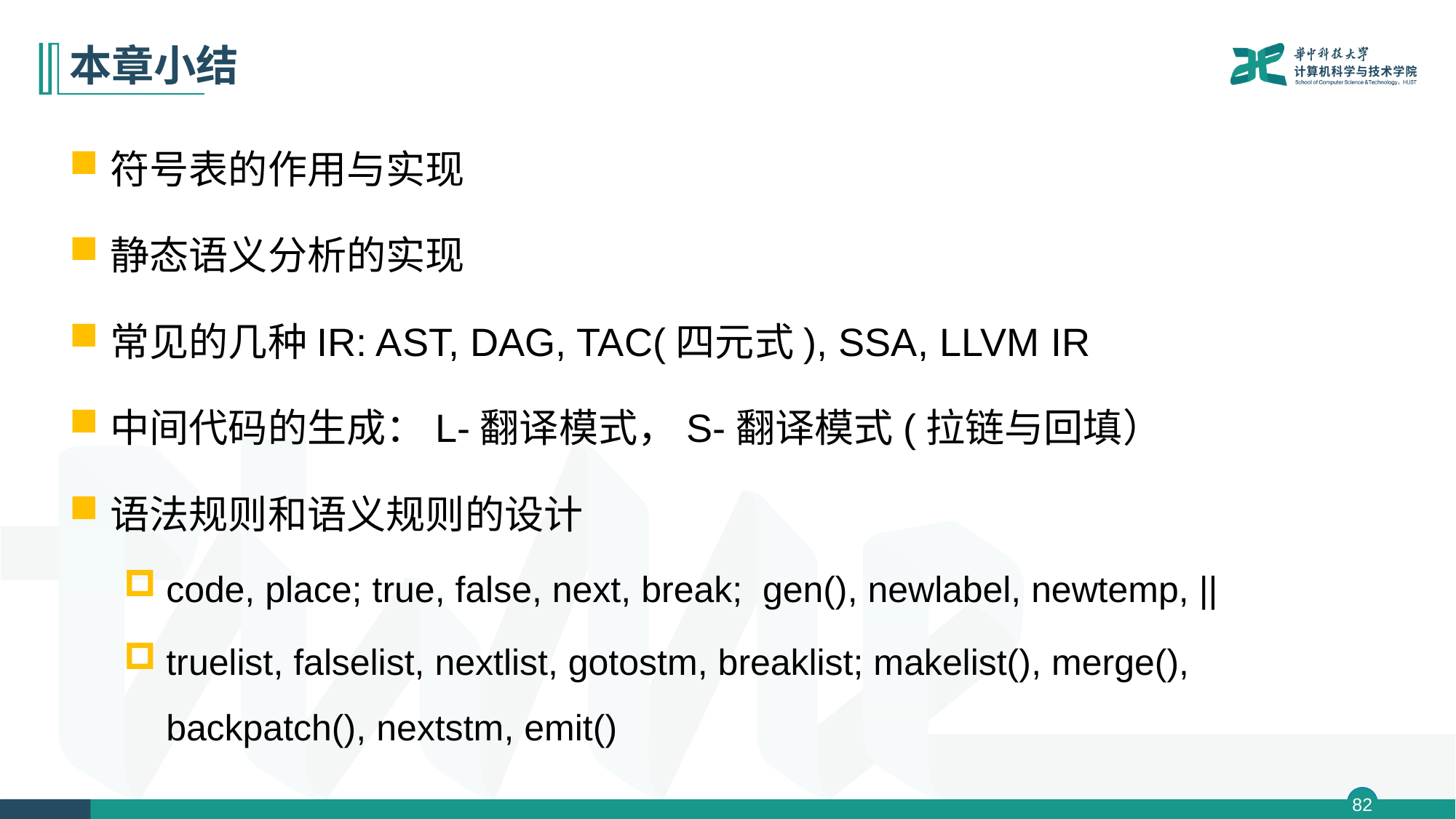

# 本章小结
符号表的作用与实现
静态语义分析的实现
常见的几种IR: AST, DAG, TAC(四元式), SSA, LLVM IR
中间代码的生成：L-翻译模式，S-翻译模式(拉链与回填）
语法规则和语义规则的设计
code, place; true, false, next, break;  gen(), newlabel, newtemp, ||
truelist, falselist, nextlist, gotostm, breaklist; makelist(), merge(), backpatch(), nextstm, emit()